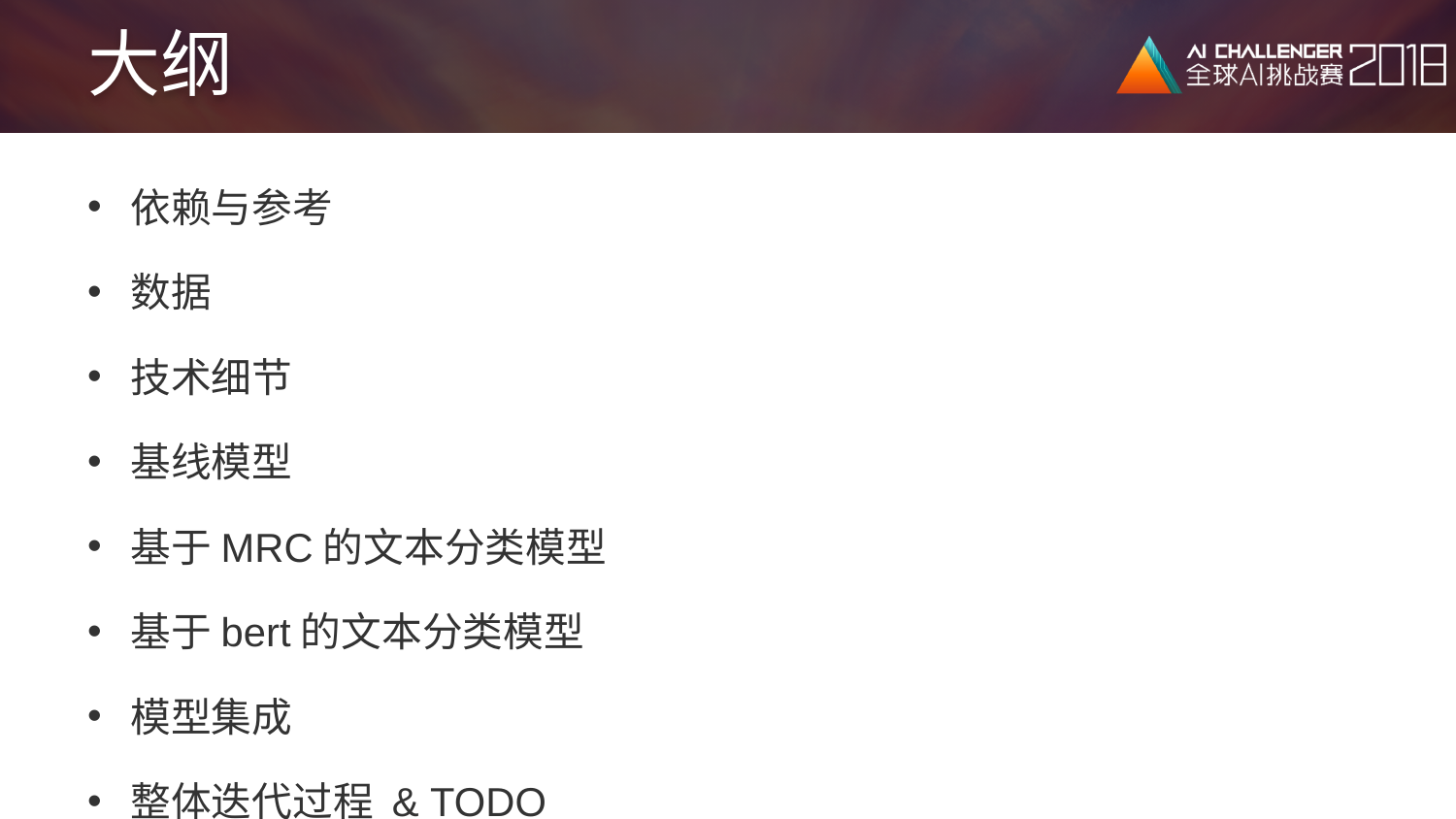

# 大纲
依赖与参考
数据
技术细节
基线模型
基于MRC的文本分类模型
基于bert的文本分类模型
模型集成
整体迭代过程 & TODO